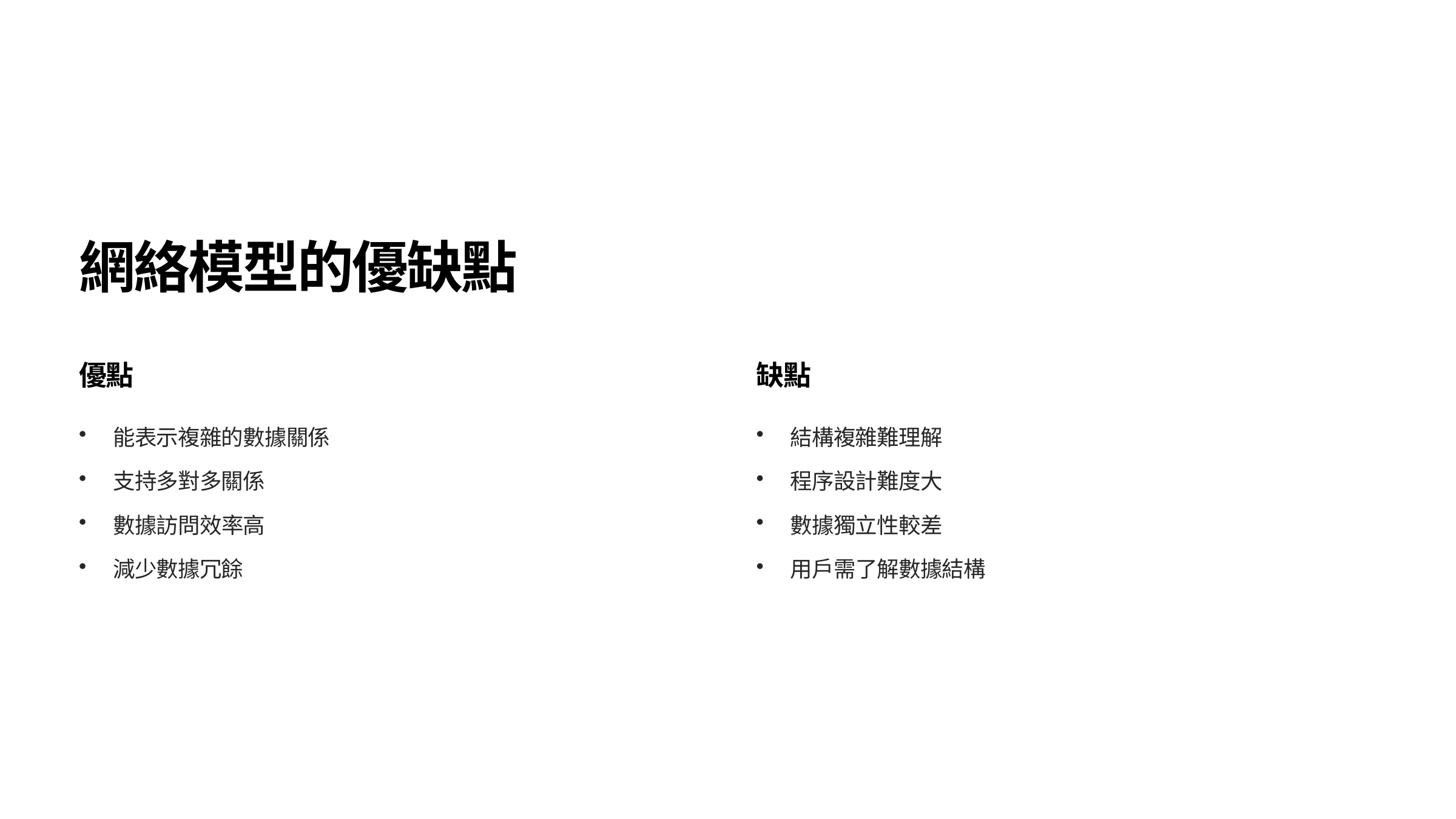

網絡模型的優缺點
優點
缺點
能表示複雜的數據關係
結構複雜難理解
支持多對多關係
程序設計難度大
數據訪問效率高
數據獨立性較差
減少數據冗餘
用戶需了解數據結構